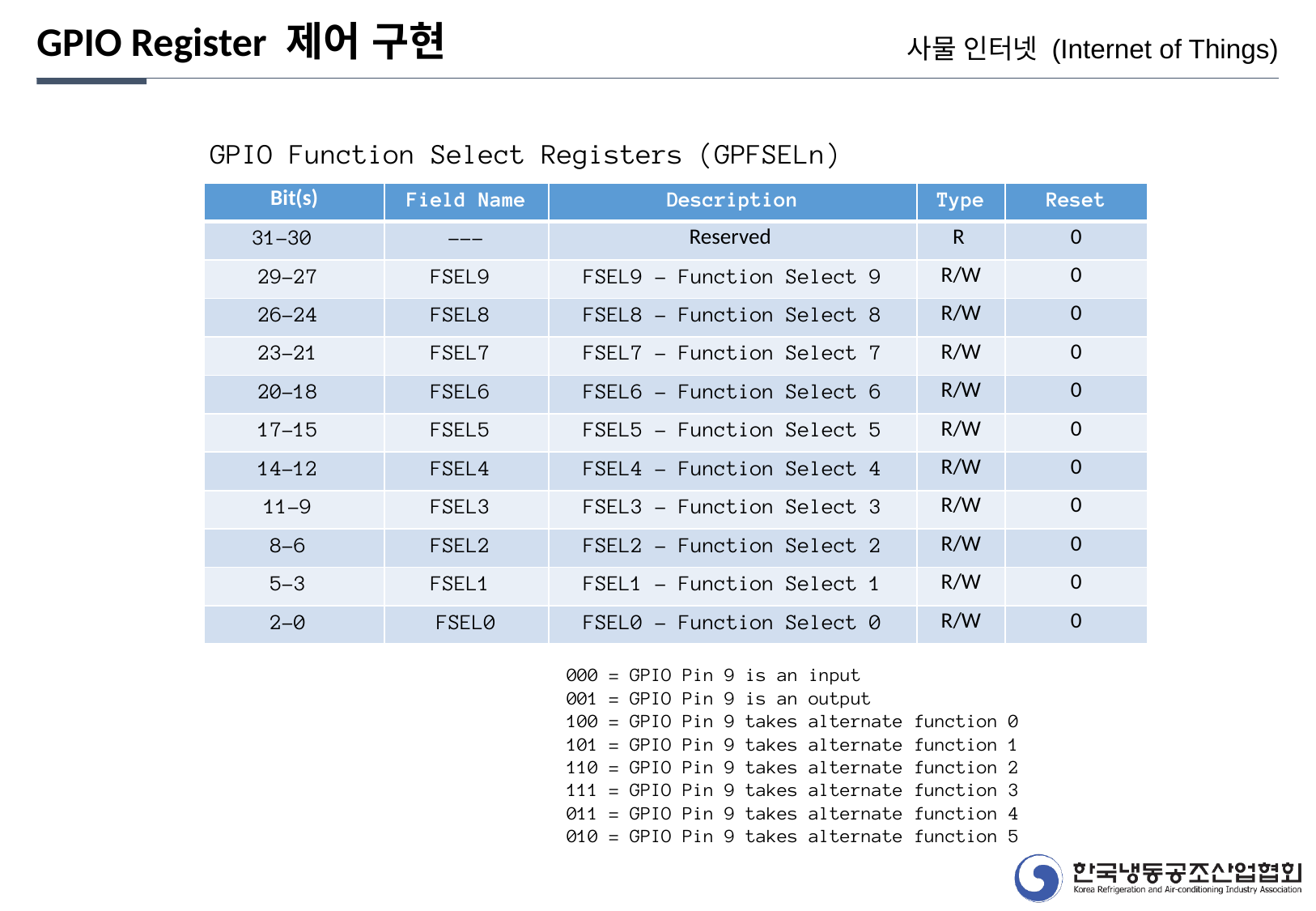

GPIO Register 제어 구현
사물 인터넷 (Internet of Things)
GPIO Function Select Registers (GPFSELn)
| Bit(s) | Field Name | Description | Type | Reset |
| --- | --- | --- | --- | --- |
| 31-30 | --- | Reserved | R | 0 |
| 29-27 | FSEL9 | FSEL9 - Function Select 9 | R/W | 0 |
| 26-24 | FSEL8 | FSEL8 - Function Select 8 | R/W | 0 |
| 23-21 | FSEL7 | FSEL7 - Function Select 7 | R/W | 0 |
| 20-18 | FSEL6 | FSEL6 - Function Select 6 | R/W | 0 |
| 17-15 | FSEL5 | FSEL5 - Function Select 5 | R/W | 0 |
| 14-12 | FSEL4 | FSEL4 - Function Select 4 | R/W | 0 |
| 11-9 | FSEL3 | FSEL3 - Function Select 3 | R/W | 0 |
| 8-6 | FSEL2 | FSEL2 - Function Select 2 | R/W | 0 |
| 5-3 | FSEL1 | FSEL1 - Function Select 1 | R/W | 0 |
| 2-0 | FSEL0 | FSEL0 - Function Select 0 | R/W | 0 |
000 = GPIO Pin 9 is an input
001 = GPIO Pin 9 is an output
100 = GPIO Pin 9 takes alternate function 0
101 = GPIO Pin 9 takes alternate function 1
110 = GPIO Pin 9 takes alternate function 2
111 = GPIO Pin 9 takes alternate function 3
011 = GPIO Pin 9 takes alternate function 4
010 = GPIO Pin 9 takes alternate function 5